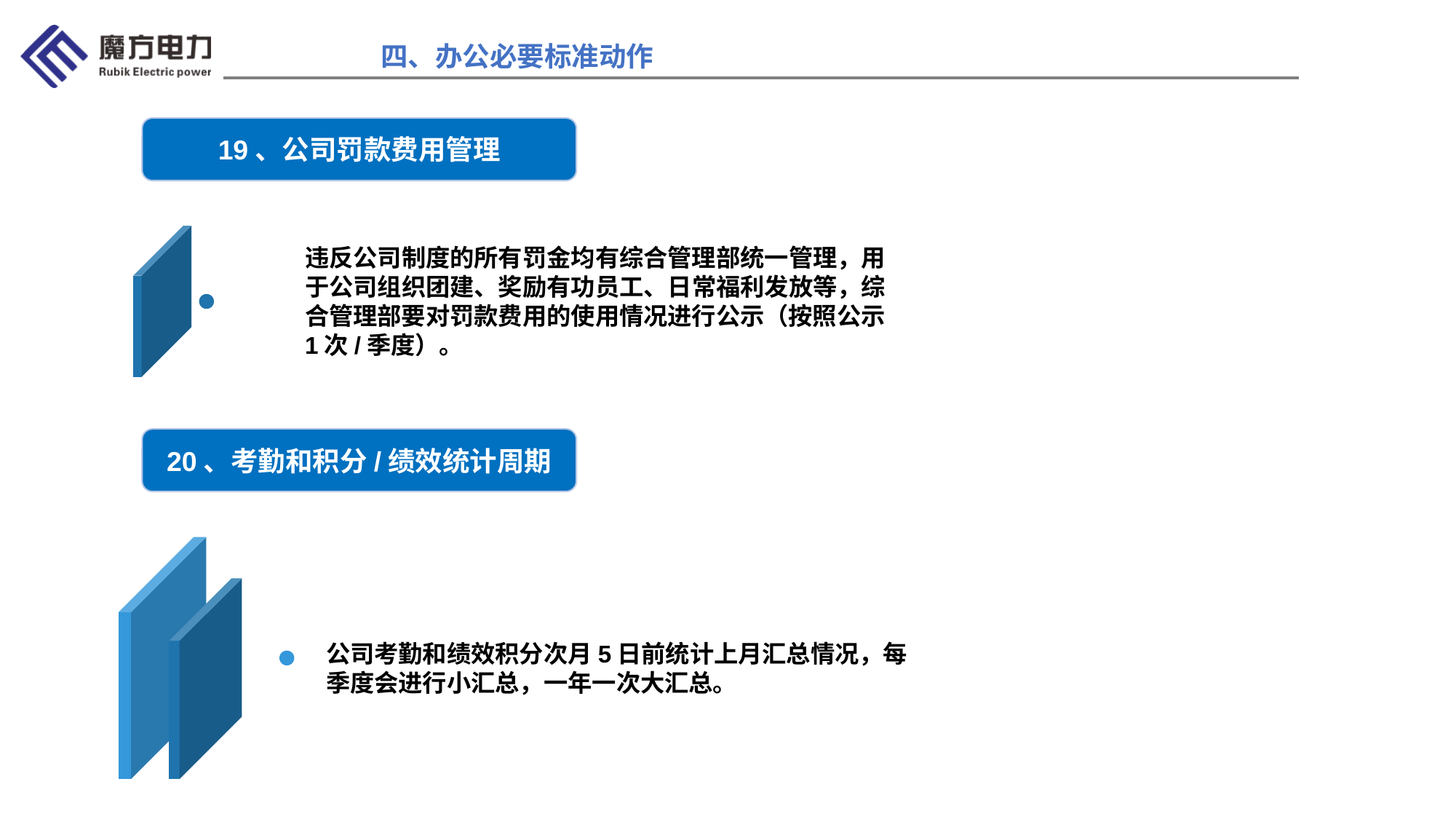

四、办公必要标准动作
19、公司罚款费用管理

违反公司制度的所有罚金均有综合管理部统一管理，用于公司组织团建、奖励有功员工、日常福利发放等，综合管理部要对罚款费用的使用情况进行公示（按照公示1次/季度）。

20、考勤和积分/绩效统计周期

公司考勤和绩效积分次月5日前统计上月汇总情况，每季度会进行小汇总，一年一次大汇总。